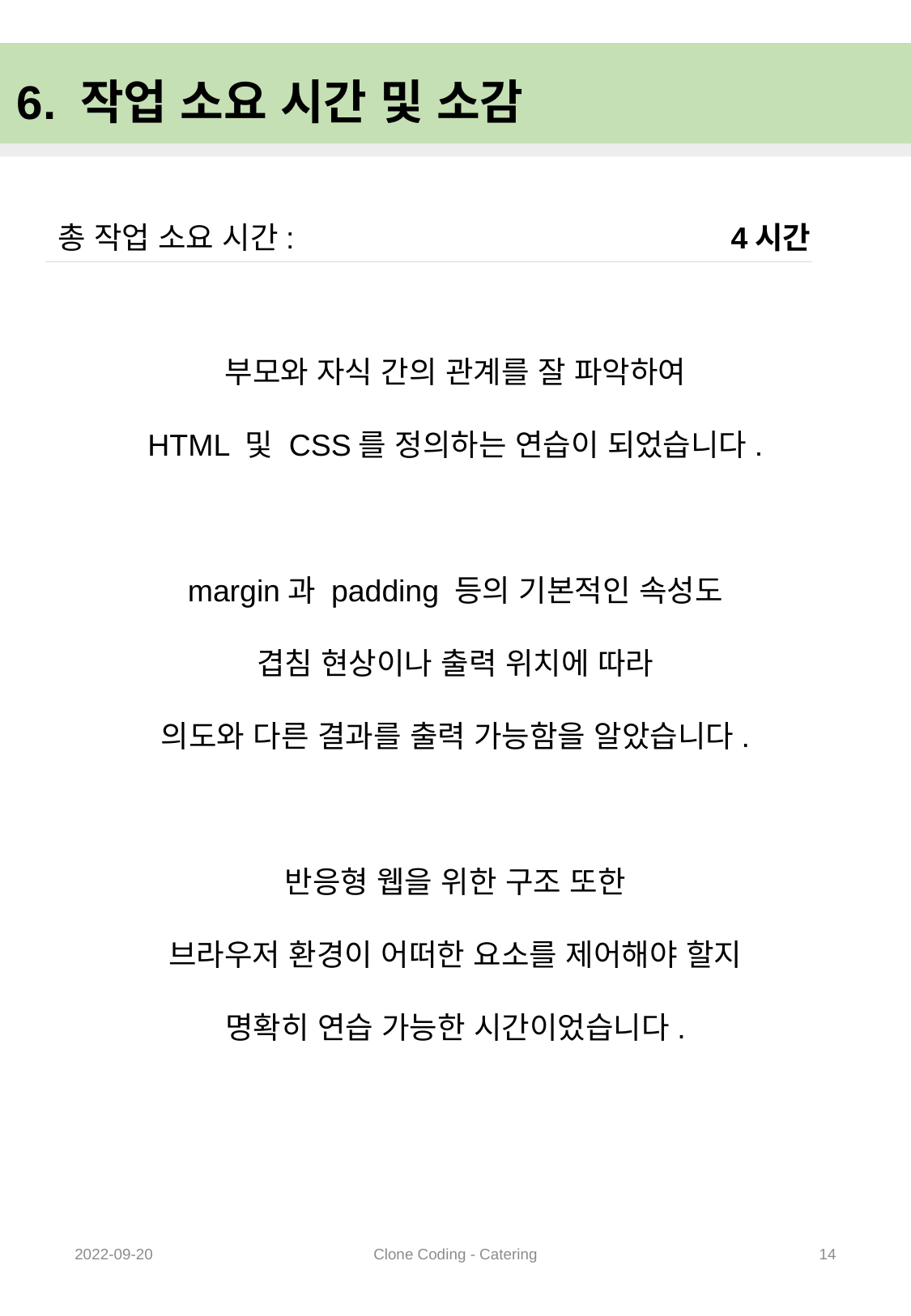

6. 작업 소요 시간 및 소감

총 작업 소요 시간:
4시간
부모와 자식 간의 관계를 잘 파악하여
HTML 및 CSS를 정의하는 연습이 되었습니다.

margin과 padding 등의 기본적인 속성도
겹침 현상이나 출력 위치에 따라
의도와 다른 결과를 출력 가능함을 알았습니다.

반응형 웹을 위한 구조 또한
브라우저 환경이 어떠한 요소를 제어해야 할지
명확히 연습 가능한 시간이었습니다.
2022-09-20
Clone Coding - Catering
14